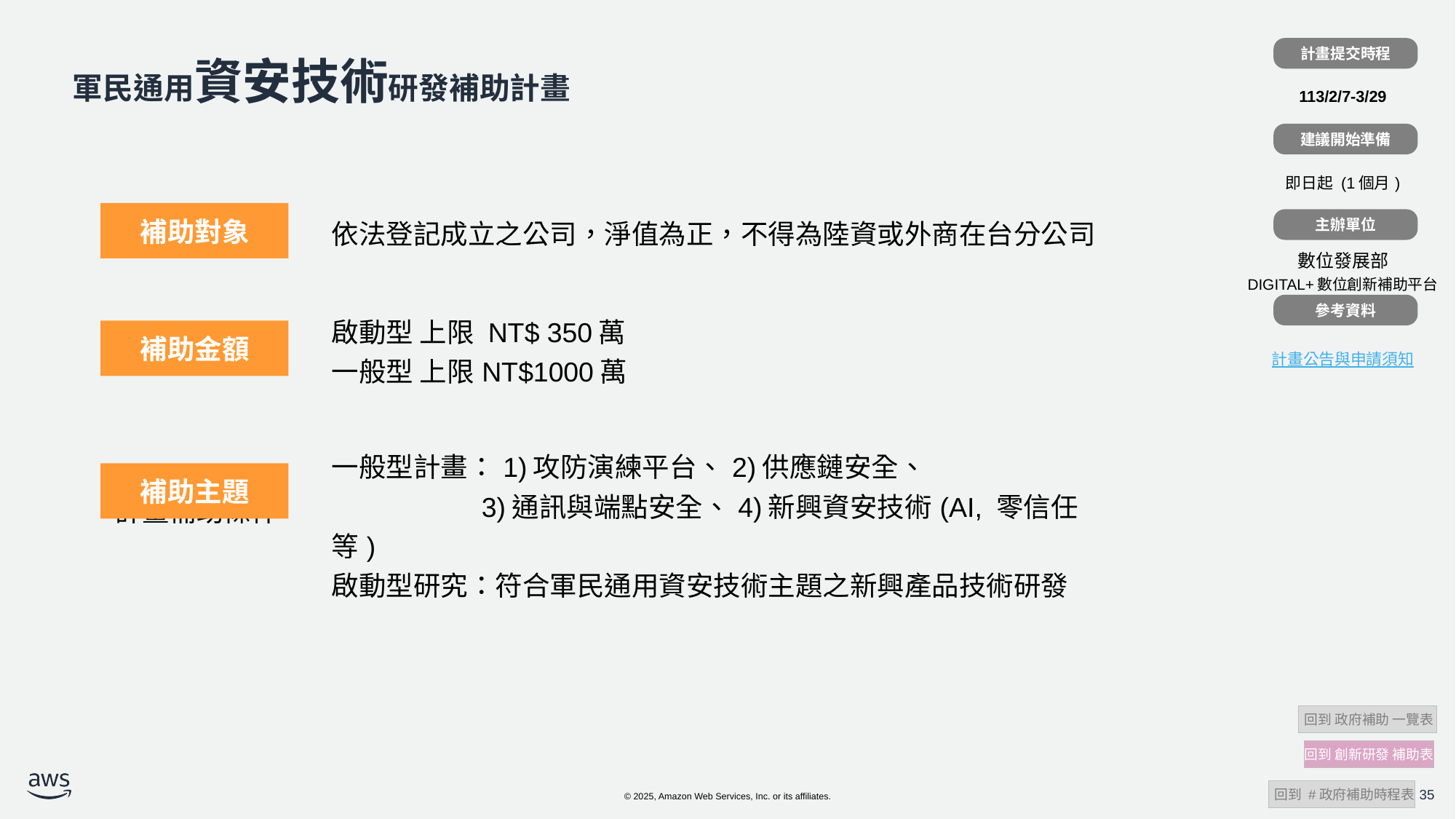

計畫提交時程
|  |
| --- |
| 113/2/7-3/29 |
|  |
| 即日起 (1個月) |
|  |
| 數位發展部 DIGITAL+數位創新補助平台 |
|  |
| 計畫公告與申請須知 |
# 軍民通用資安技術研發補助計畫
建議開始準備
| 計畫補助對象 | 依法登記成立之公司，淨值為正，不得為陸資或外商在台分公司 |
| --- | --- |
| 計畫補助金額 | 啟動型 上限 NT$ 350萬 一般型 上限NT$1000萬 |
| 計畫補助條件 | 一般型計畫：1)攻防演練平台、2)供應鏈安全、 3)通訊與端點安全、4)新興資安技術(AI, 零信任等) 啟動型研究：符合軍民通用資安技術主題之新興產品技術研發 |
|  |  |
補助對象
主辦單位
參考資料
補助金額
補助主題
 回到 政府補助 一覽表
回到 創新研發 補助表
 回到 #政府補助時程表
35